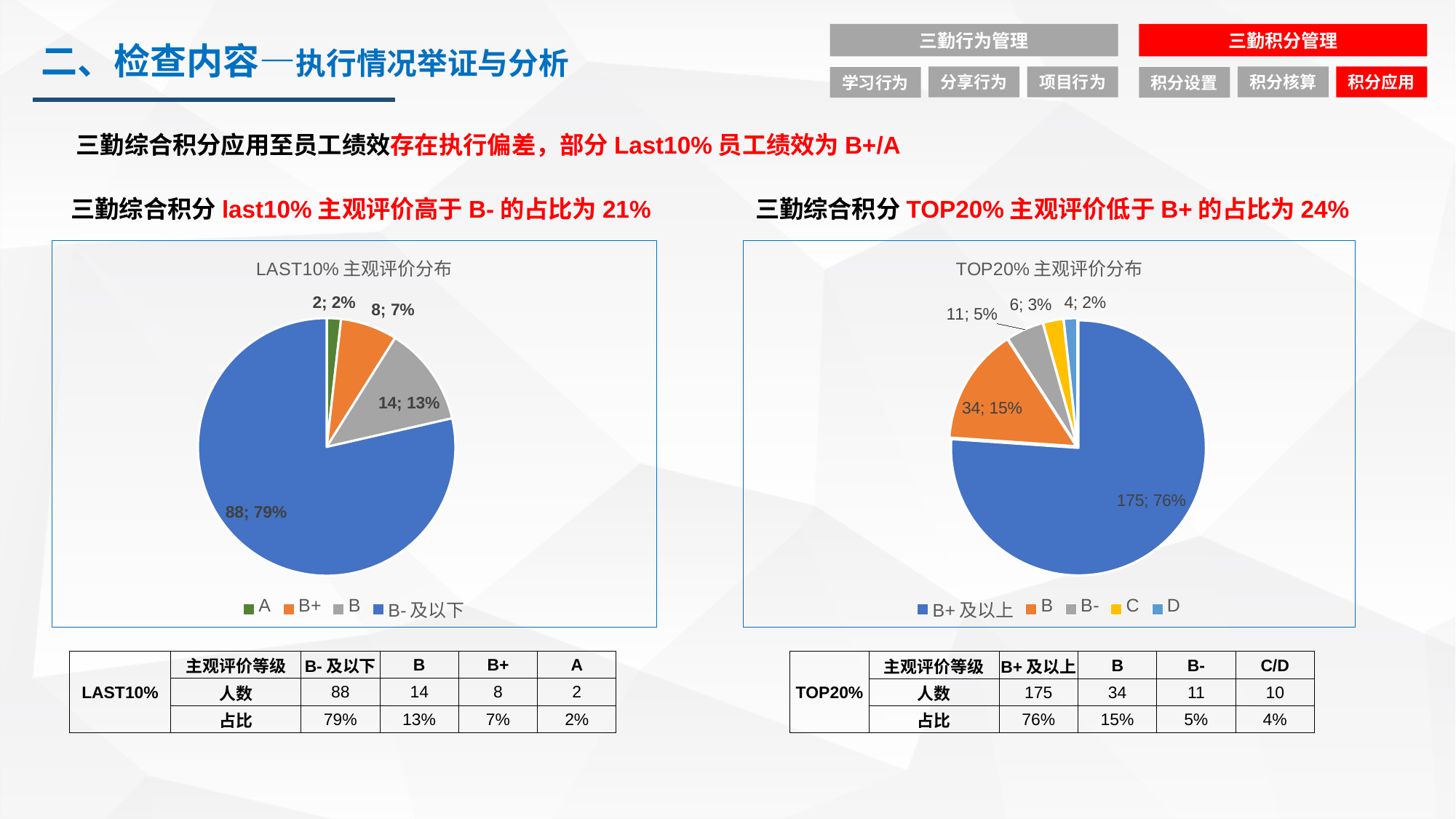

三勤行为管理
三勤积分管理
二、检查内容—执行情况举证与分析
分享行为
项目行为
积分核算
积分应用
学习行为
积分设置
三勤综合积分应用至员工绩效存在执行偏差，部分Last10%员工绩效为B+/A
三勤综合积分last10%主观评价高于B-的占比为21%
三勤综合积分TOP20%主观评价低于B+的占比为24%

### Chart: TOP20%主观评价分布

| Category |  |
|---|---|
| B+及以上 | 175.0 |
| B | 34.0 |
| B- | 11.0 |
| C | 6.0 |
| D | 4.0 |

### Chart: LAST10%主观评价分布

| Category |  |
|---|---|
| A | 2.0 |
| B+ | 8.0 |
| B | 14.0 |
| B-及以下 | 88.0 |
| LAST10% | 主观评价等级 | B-及以下 | B | B+ | A |
| --- | --- | --- | --- | --- | --- |
|  | 人数 | 88 | 14 | 8 | 2 |
|  | 占比 | 79% | 13% | 7% | 2% |
| TOP20% | 主观评价等级 | B+及以上 | B | B- | C/D |
| --- | --- | --- | --- | --- | --- |
|  | 人数 | 175 | 34 | 11 | 10 |
|  | 占比 | 76% | 15% | 5% | 4% |